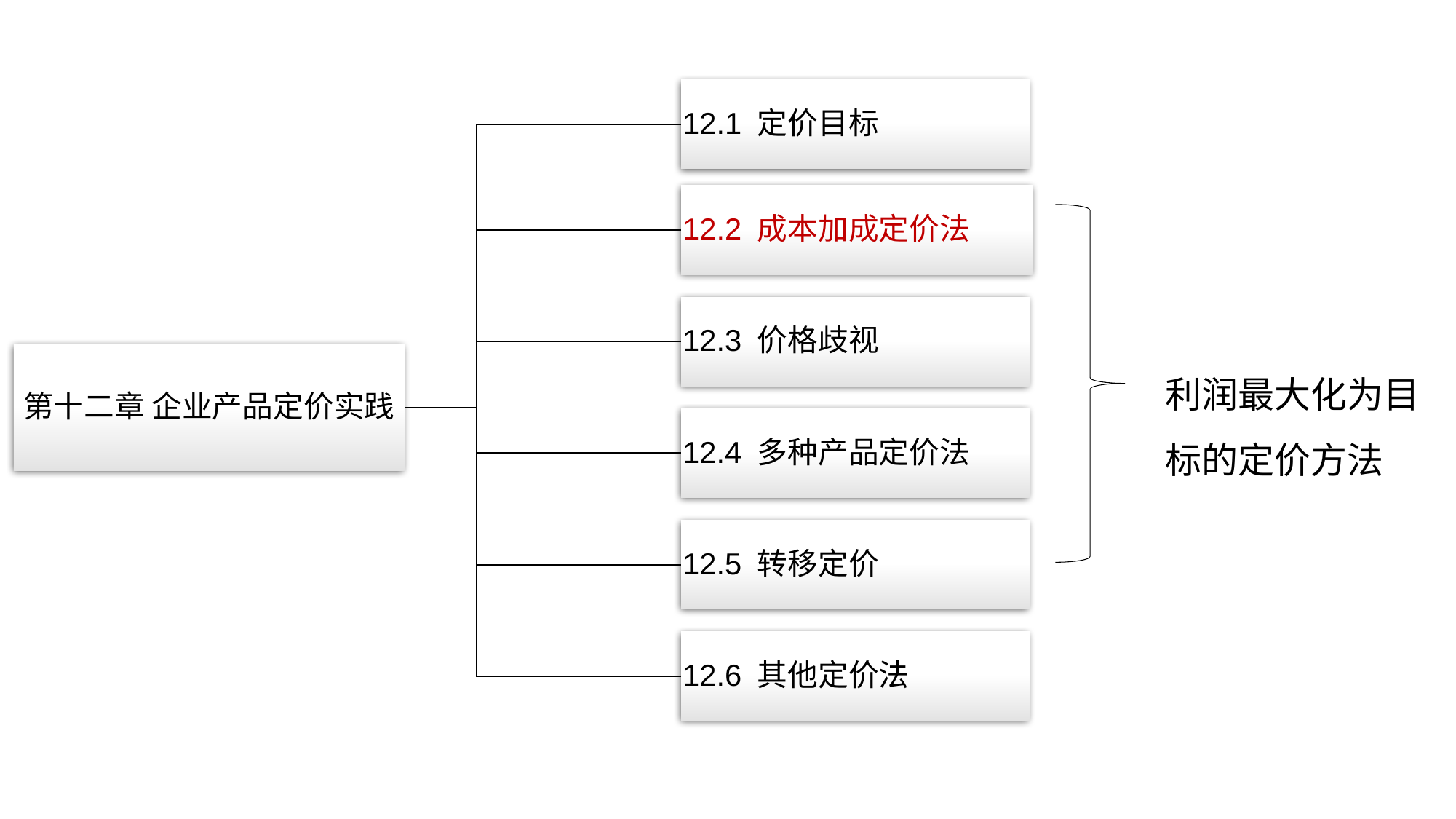

第十二章 企业产品定价实践
12.1 定价目标
12.2 成本加成定价法
12.3 价格歧视
12.4 多种产品定价法
12.5 转移定价
12.6 其他定价法

利润最大化为目标的定价方法